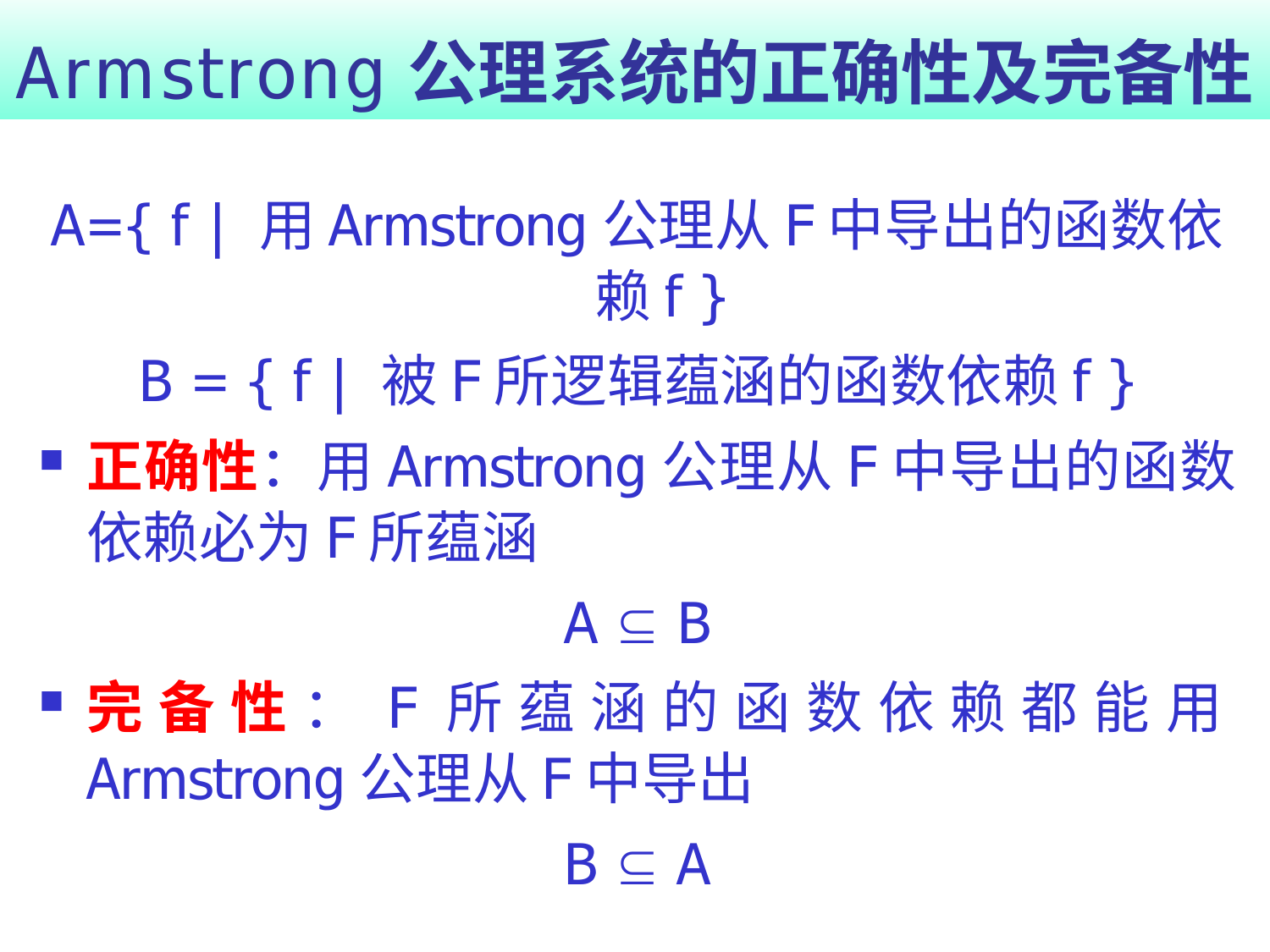

# Armstrong公理系统的正确性及完备性
A={ f | 用Armstrong公理从F中导出的函数依赖f }
B = { f | 被F所逻辑蕴涵的函数依赖f }
正确性：用Armstrong公理从F中导出的函数依赖必为F所蕴涵
A ⊆ B
完备性：F所蕴涵的函数依赖都能用Armstrong公理从F中导出
B ⊆ A